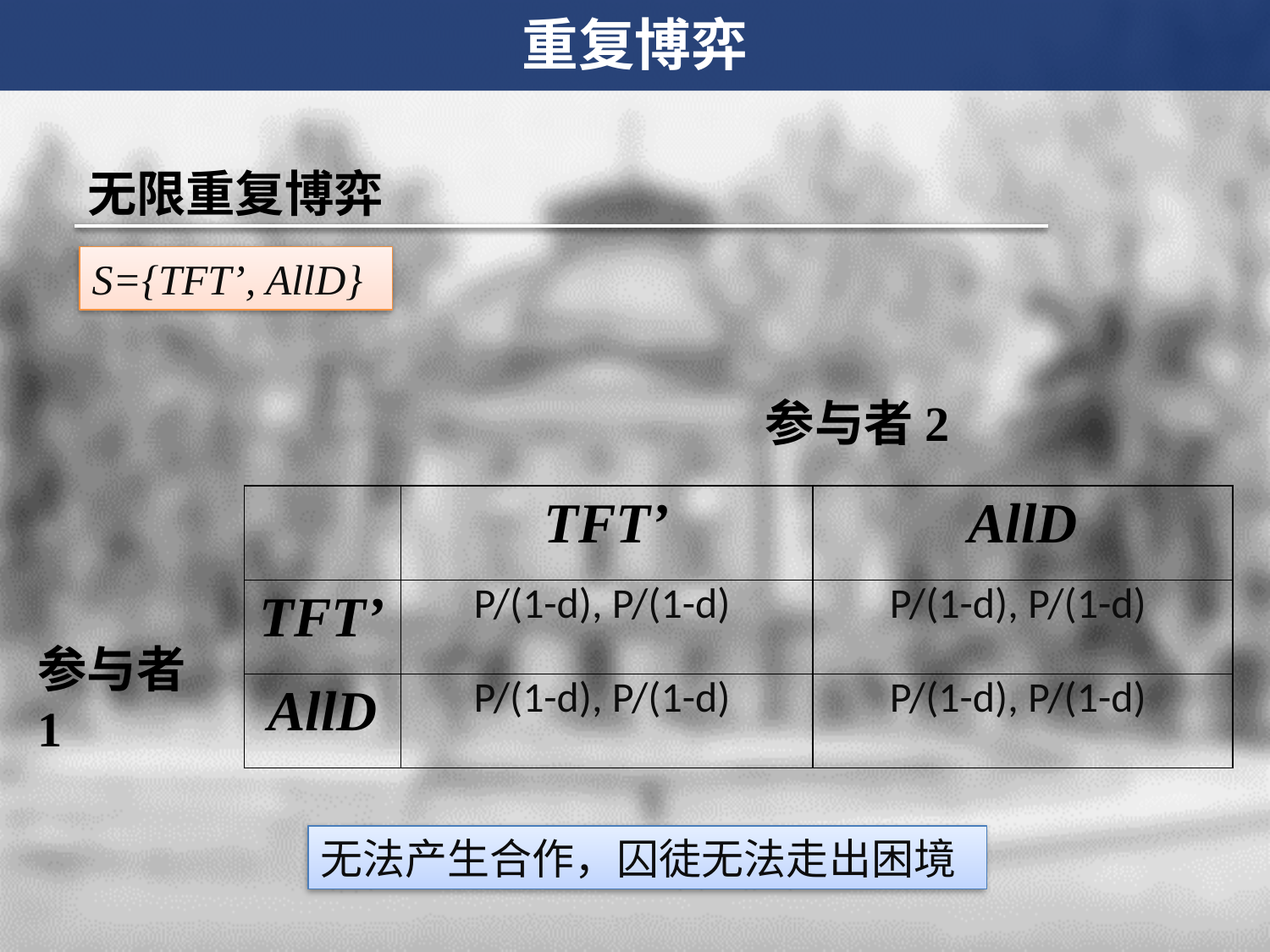

重复博弈

无限重复博弈
S={TFT’, AllD}
参与者2
|  | TFT’ | AllD |
| --- | --- | --- |
| TFT’ | P/(1-d), P/(1-d) | P/(1-d), P/(1-d) |
| AllD | P/(1-d), P/(1-d) | P/(1-d), P/(1-d) |
参与者1
无法产生合作，囚徒无法走出困境